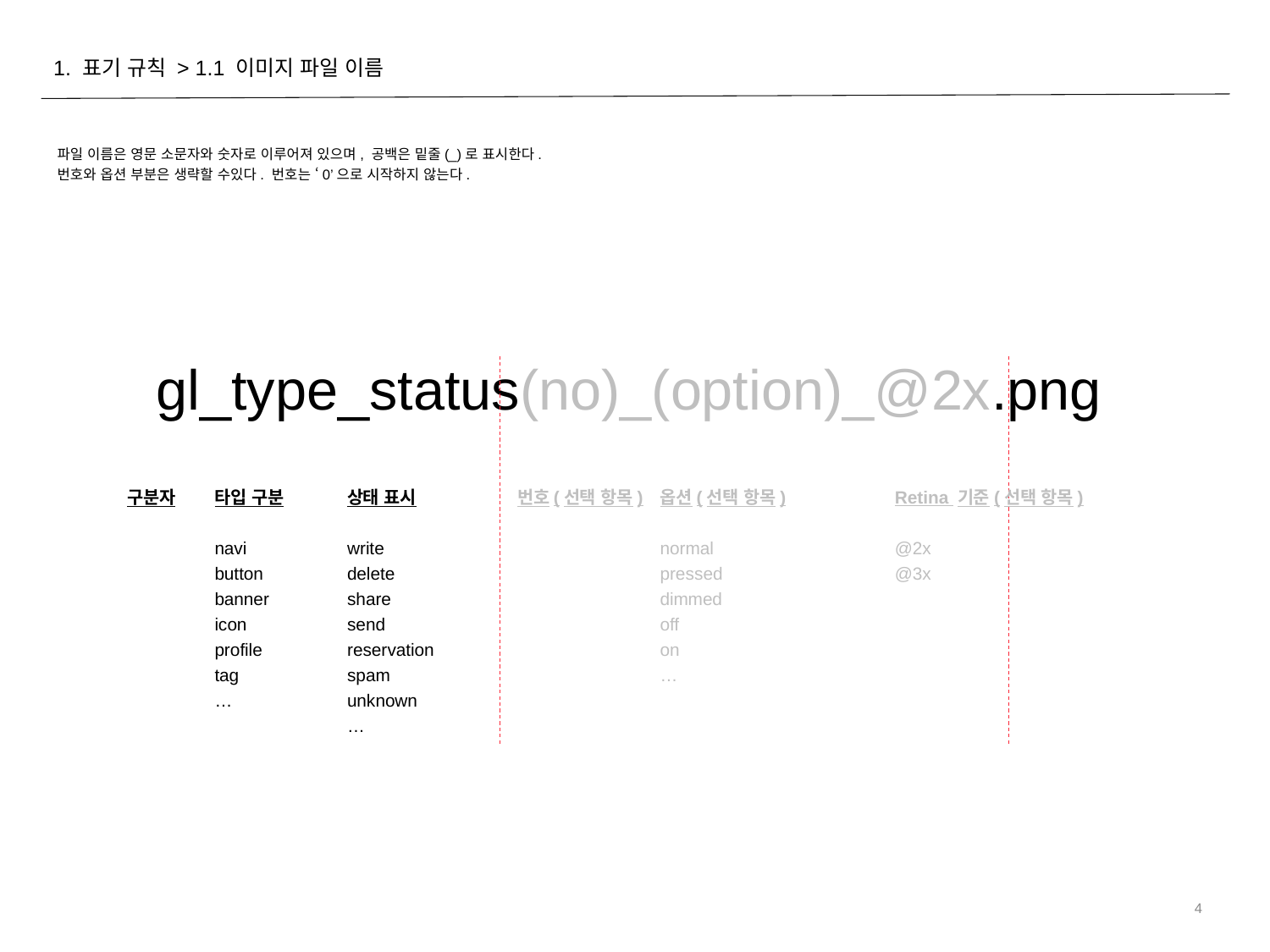

1. 표기 규칙 > 1.1 이미지 파일 이름
파일 이름은 영문 소문자와 숫자로 이루어져 있으며, 공백은 밑줄(_)로 표시한다.
번호와 옵션 부분은 생략할 수있다. 번호는 ‘0’으로 시작하지 않는다.
gl_type_status(no)_(option)_@2x.png
옵션(선택 항목)

normal
pressed
dimmed
off
on
…

Retina 기준(선택 항목)

@2x
@3x
구분자
타입 구분

navi
button
banner
icon
profile
tag
…
상태 표시

write
delete
share
send
reservation
spam
unknown
…
번호(선택 항목)
4